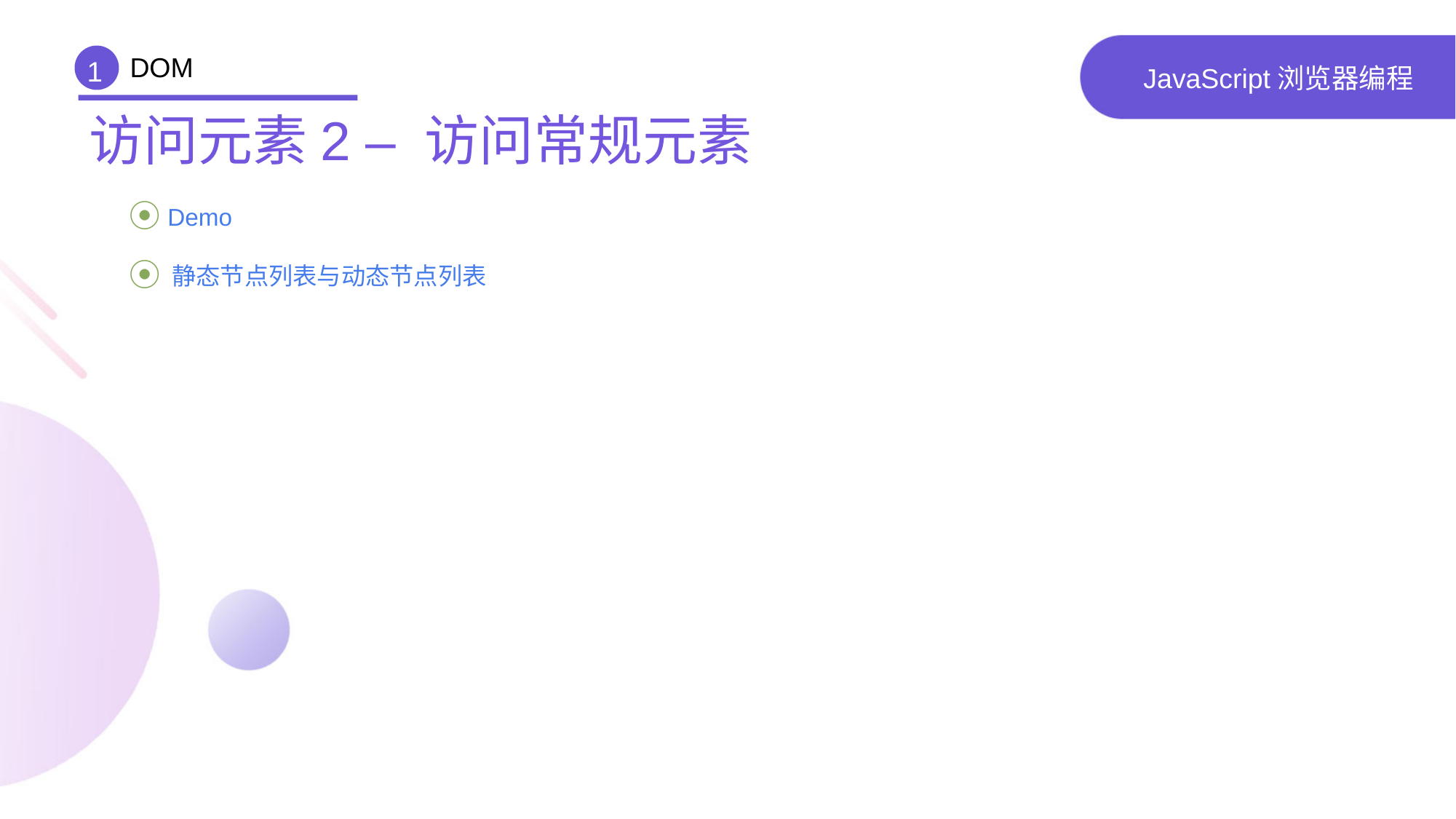

DOM
1
# JavaScript浏览器编程
访问元素2 – 访问常规元素
 Demo
 静态节点列表与动态节点列表